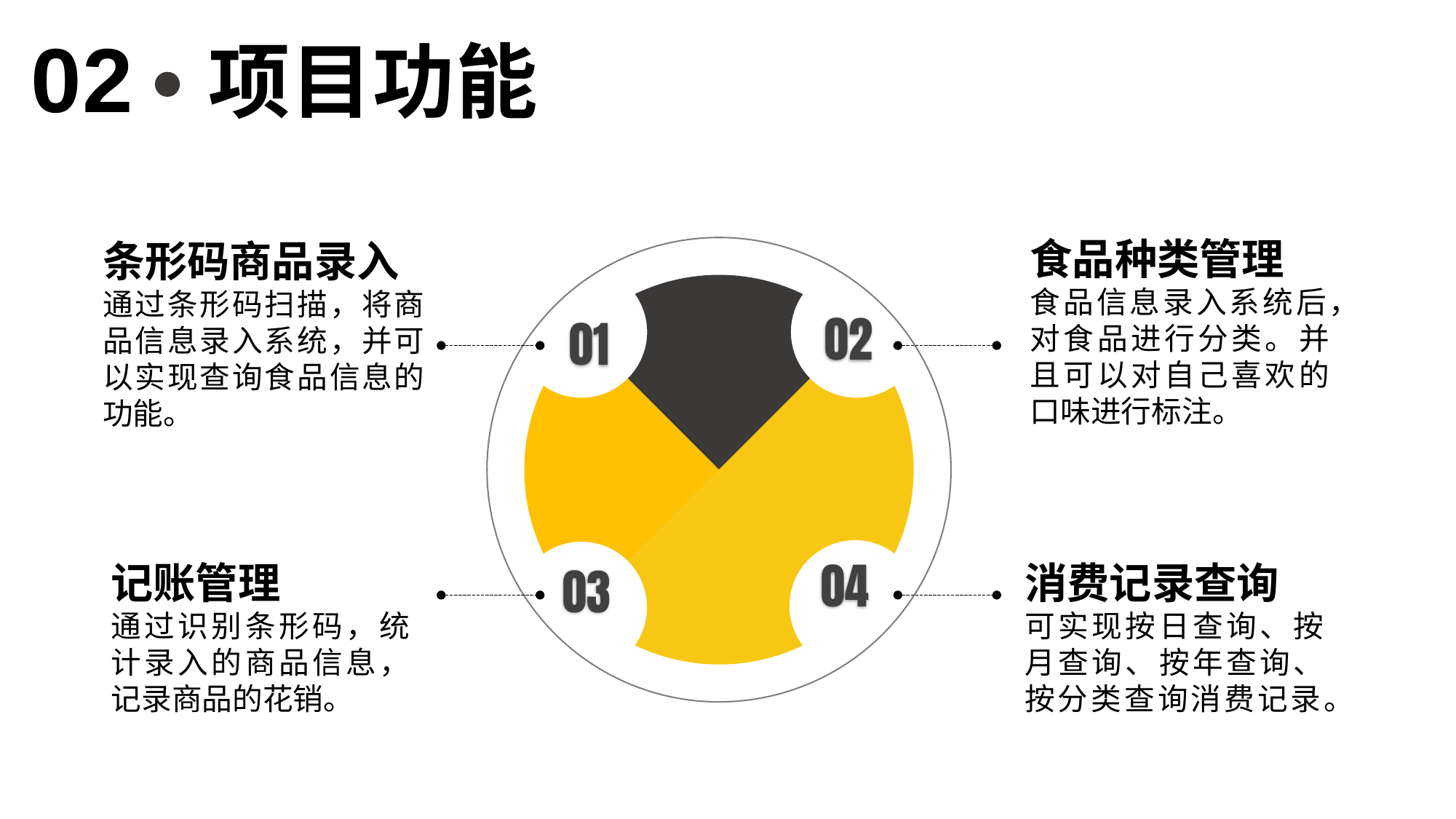

02
项目功能

食品种类管理
食品信息录入系统后，对食品进行分类。并且可以对自己喜欢的口味进行标注。
条形码商品录入
通过条形码扫描，将商品信息录入系统，并可以实现查询食品信息的功能。

02
01
记账管理
通过识别条形码，统计录入的商品信息，记录商品的花销。
消费记录查询
可实现按日查询、按月查询、按年查询、按分类查询消费记录。
04
03